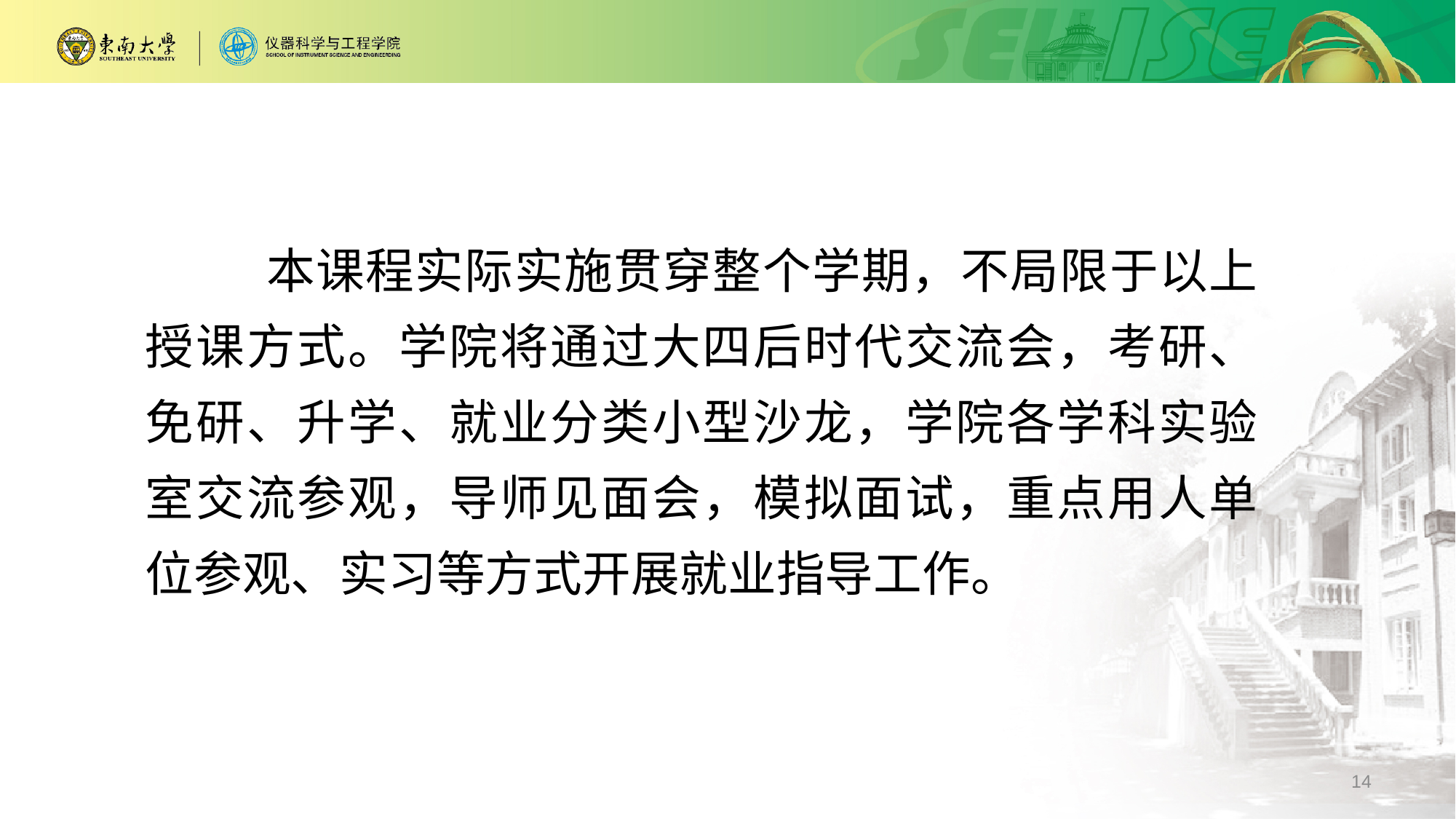

本课程实际实施贯穿整个学期，不局限于以上授课方式。学院将通过大四后时代交流会，考研、免研、升学、就业分类小型沙龙，学院各学科实验室交流参观，导师见面会，模拟面试，重点用人单位参观、实习等方式开展就业指导工作。
14